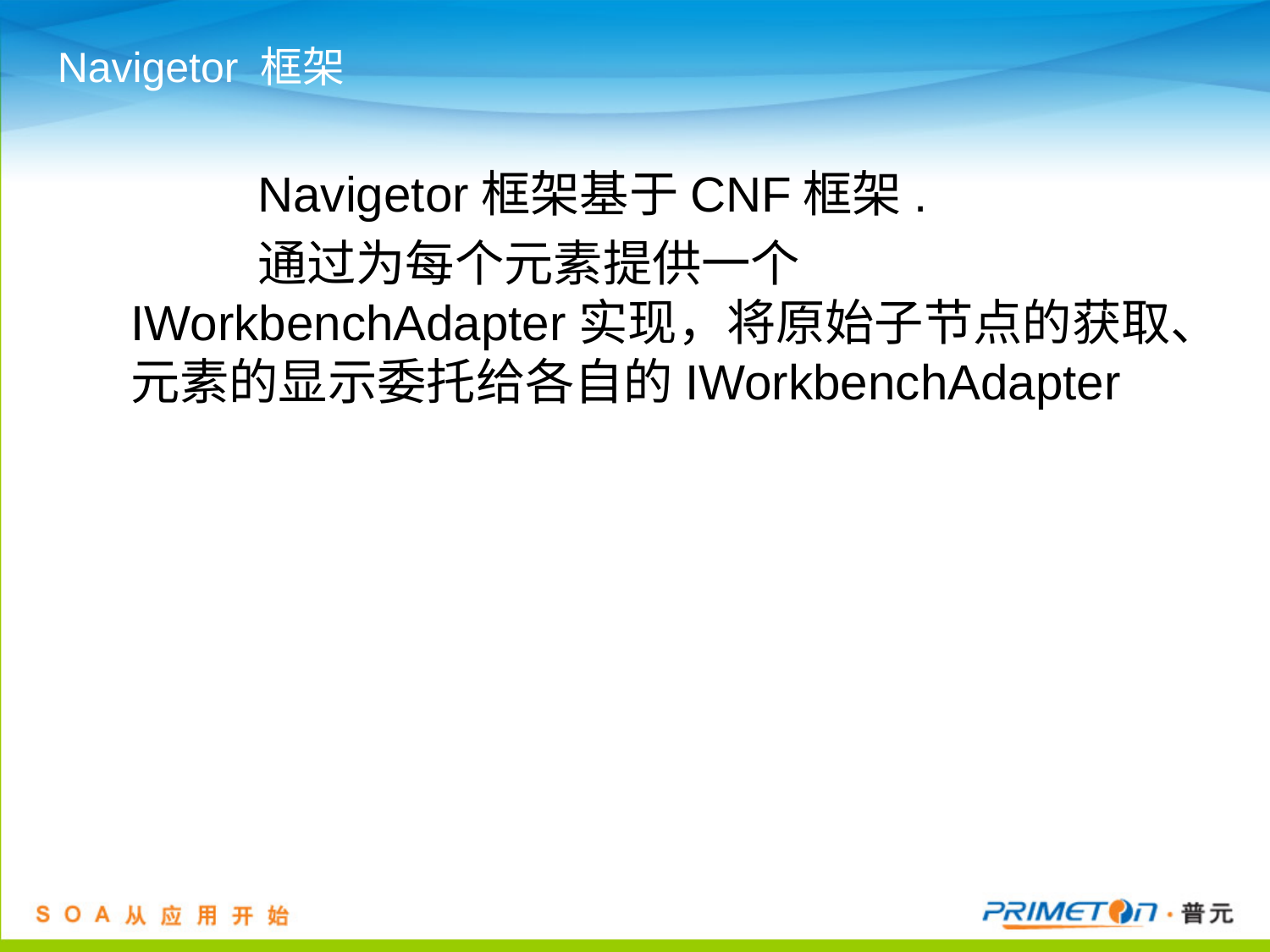

# Navigetor 框架
		Navigetor框架基于CNF框架.
		通过为每个元素提供一个IWorkbenchAdapter实现，将原始子节点的获取、元素的显示委托给各自的IWorkbenchAdapter